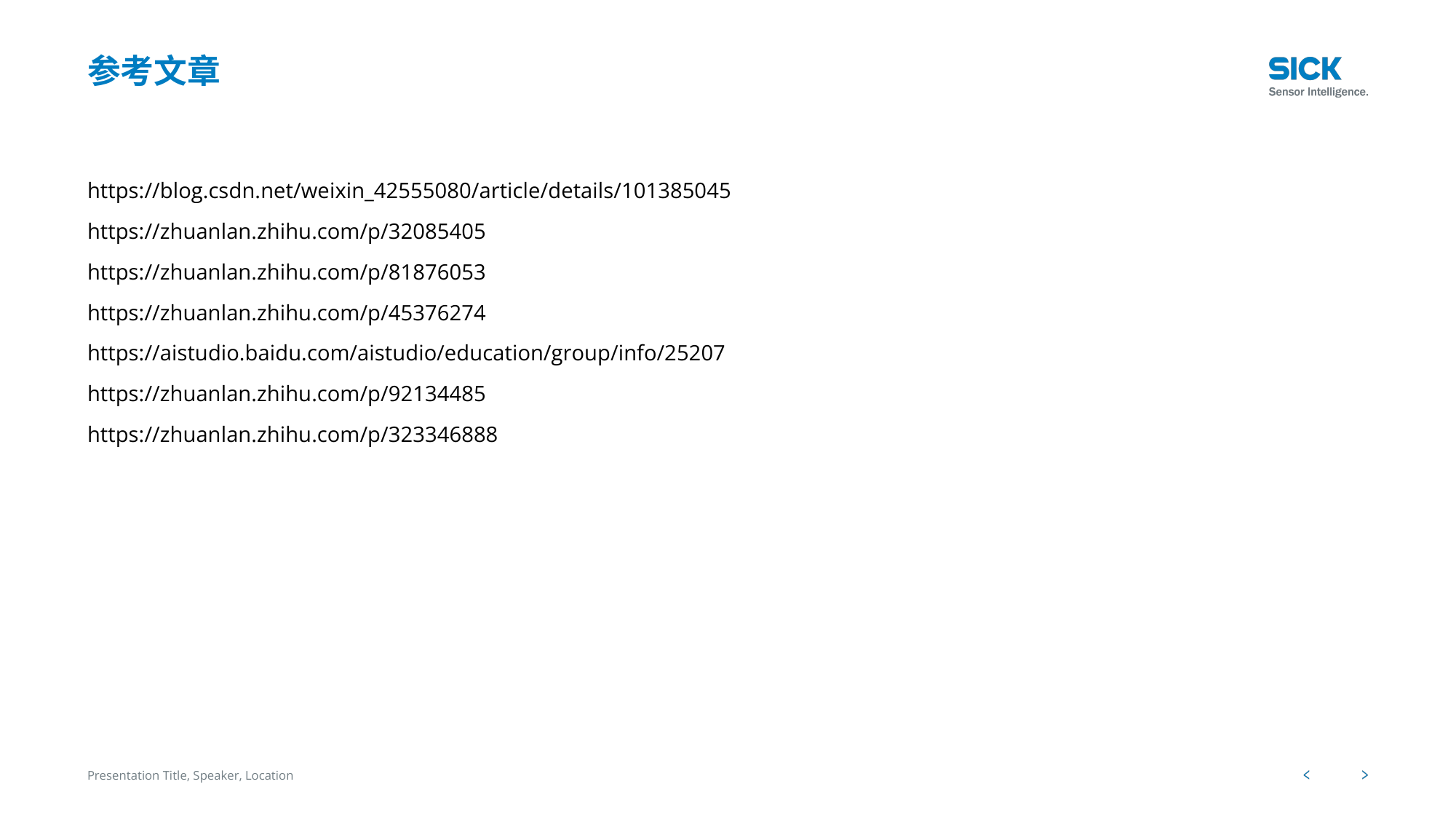

# 参考文章

https://blog.csdn.net/weixin_42555080/article/details/101385045
https://zhuanlan.zhihu.com/p/32085405
https://zhuanlan.zhihu.com/p/81876053
https://zhuanlan.zhihu.com/p/45376274
https://aistudio.baidu.com/aistudio/education/group/info/25207
https://zhuanlan.zhihu.com/p/92134485
https://zhuanlan.zhihu.com/p/323346888
Presentation Title, Speaker, Location
29